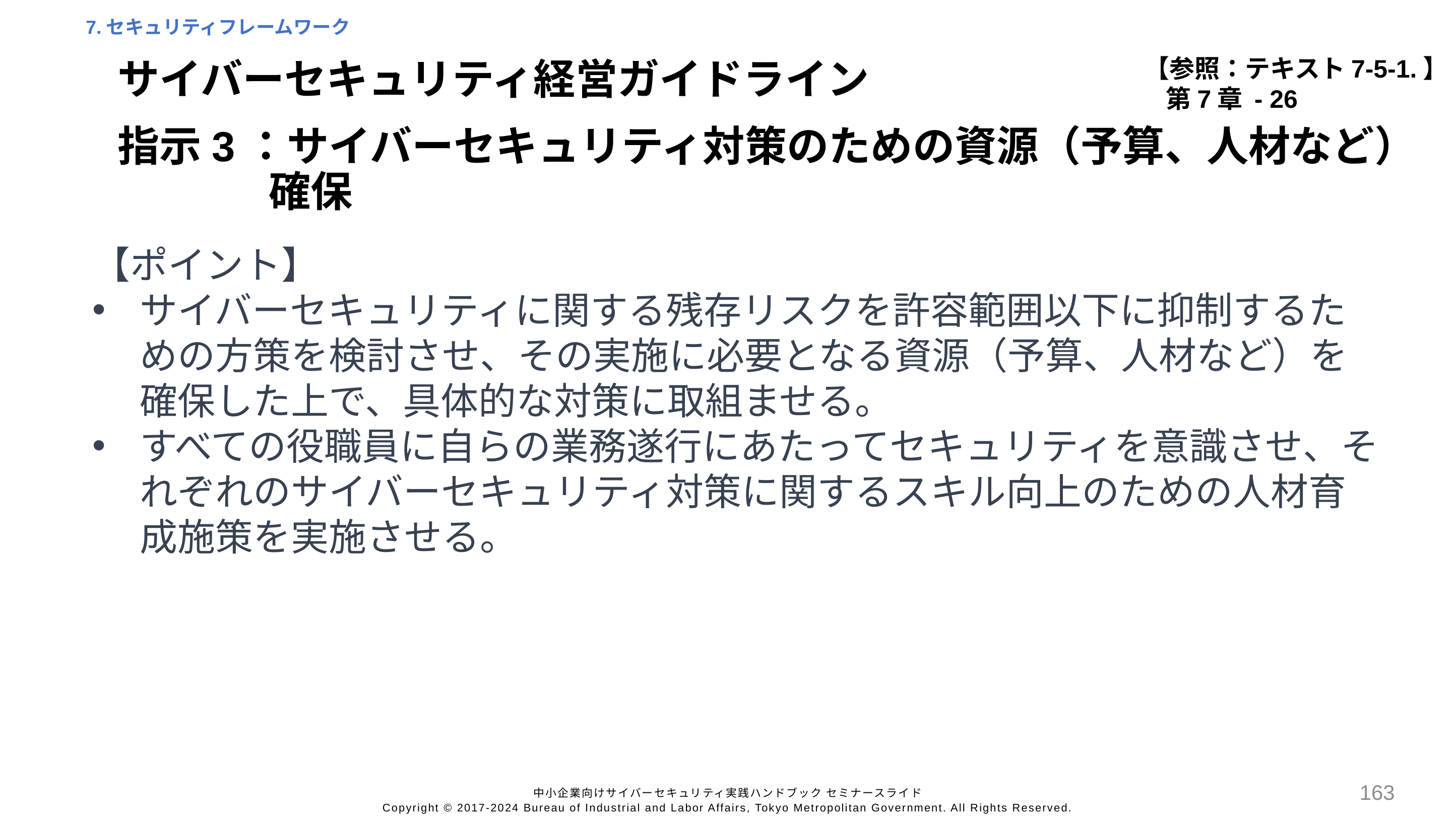

7.セキュリティフレームワーク
【参照：テキスト7-5-1.】
第7章 - 26
サイバーセキュリティ経営ガイドライン
指示3：サイバーセキュリティ対策のための資源（予算、人材など）		確保
【ポイント】
サイバーセキュリティに関する残存リスクを許容範囲以下に抑制するための方策を検討させ、その実施に必要となる資源（予算、人材など）を確保した上で、具体的な対策に取組ませる。
すべての役職員に自らの業務遂行にあたってセキュリティを意識させ、それぞれのサイバーセキュリティ対策に関するスキル向上のための人材育成施策を実施させる。

163